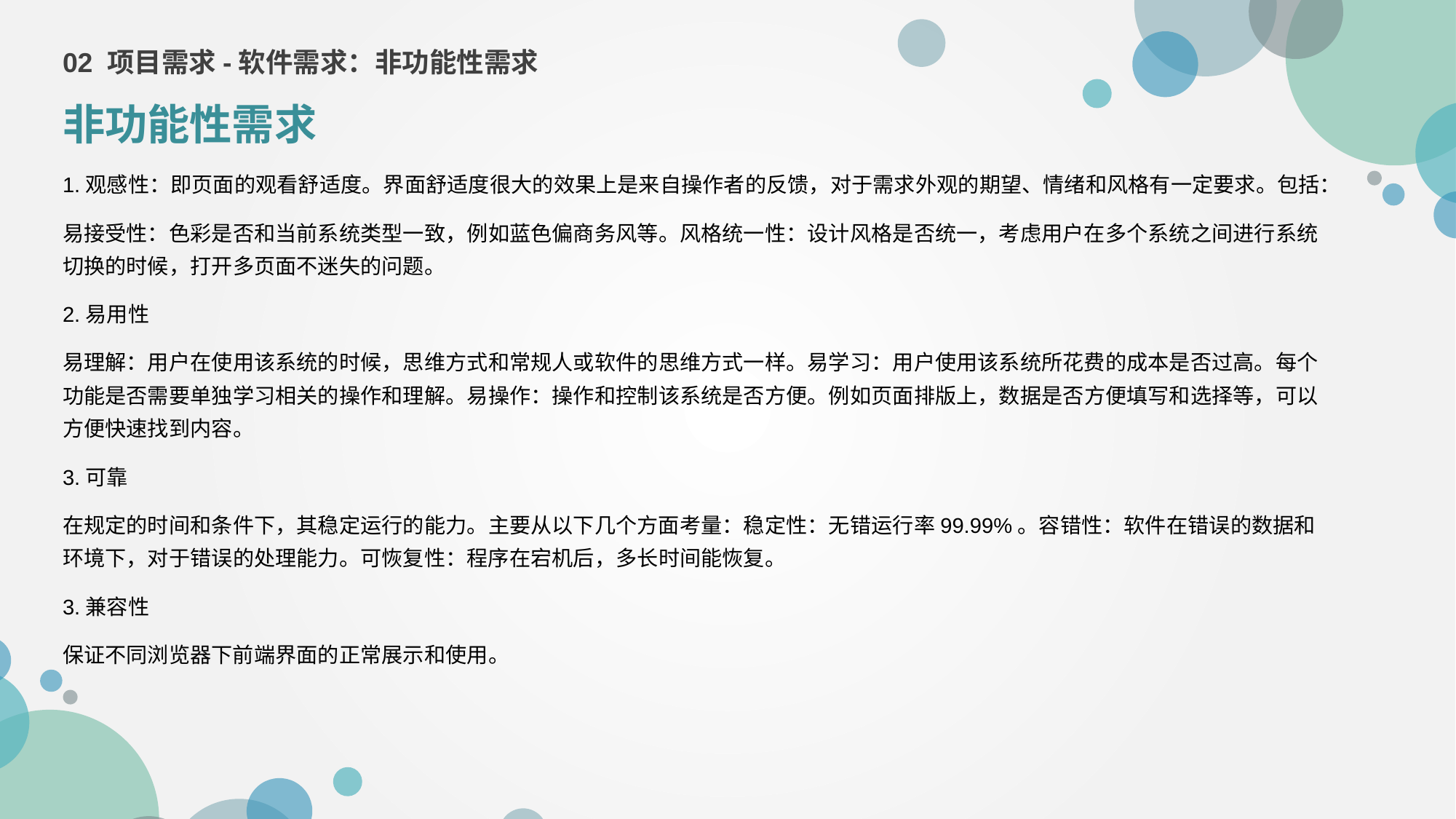

02 项目需求-软件需求：非功能性需求
非功能性需求
1.观感性：即页面的观看舒适度。界面舒适度很大的效果上是来自操作者的反馈，对于需求外观的期望、情绪和风格有一定要求。包括：
易接受性：色彩是否和当前系统类型一致，例如蓝色偏商务风等。风格统一性：设计风格是否统一，考虑用户在多个系统之间进行系统切换的时候，打开多页面不迷失的问题。
2.易用性
易理解：用户在使用该系统的时候，思维方式和常规人或软件的思维方式一样。易学习：用户使用该系统所花费的成本是否过高。每个功能是否需要单独学习相关的操作和理解。易操作：操作和控制该系统是否方便。例如页面排版上，数据是否方便填写和选择等，可以方便快速找到内容。
3.可靠
在规定的时间和条件下，其稳定运行的能力。主要从以下几个方面考量：稳定性：无错运行率99.99%。容错性：软件在错误的数据和环境下，对于错误的处理能力。可恢复性：程序在宕机后，多长时间能恢复。
3.兼容性
保证不同浏览器下前端界面的正常展示和使用。